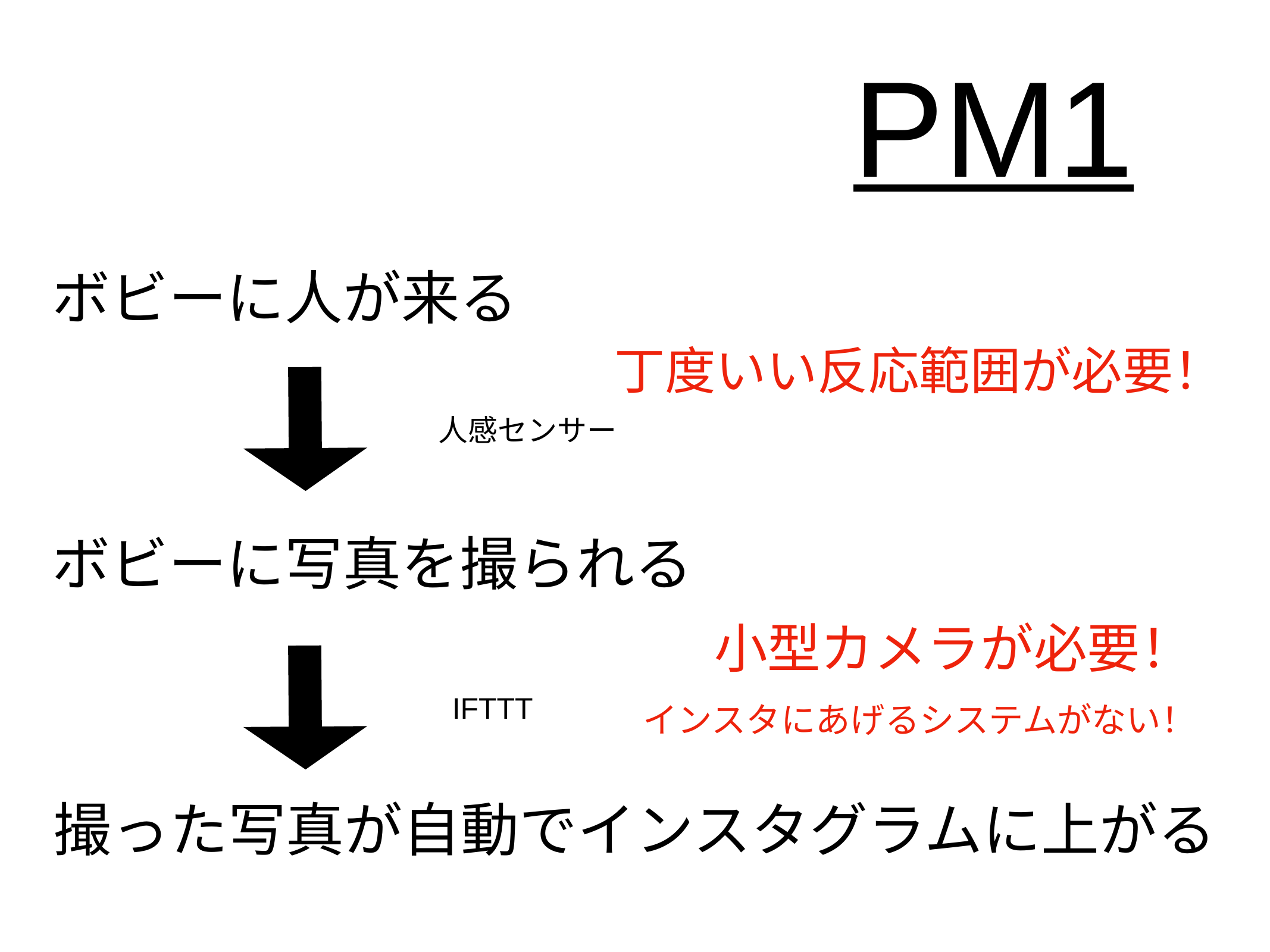

PM1
ボビーに人が来る
丁度いい反応範囲が必要！

人感センサー
ボビーに写真を撮られる
小型カメラが必要！

IFTTT
インスタにあげるシステムがない！
撮った写真が自動でインスタグラムに上がる